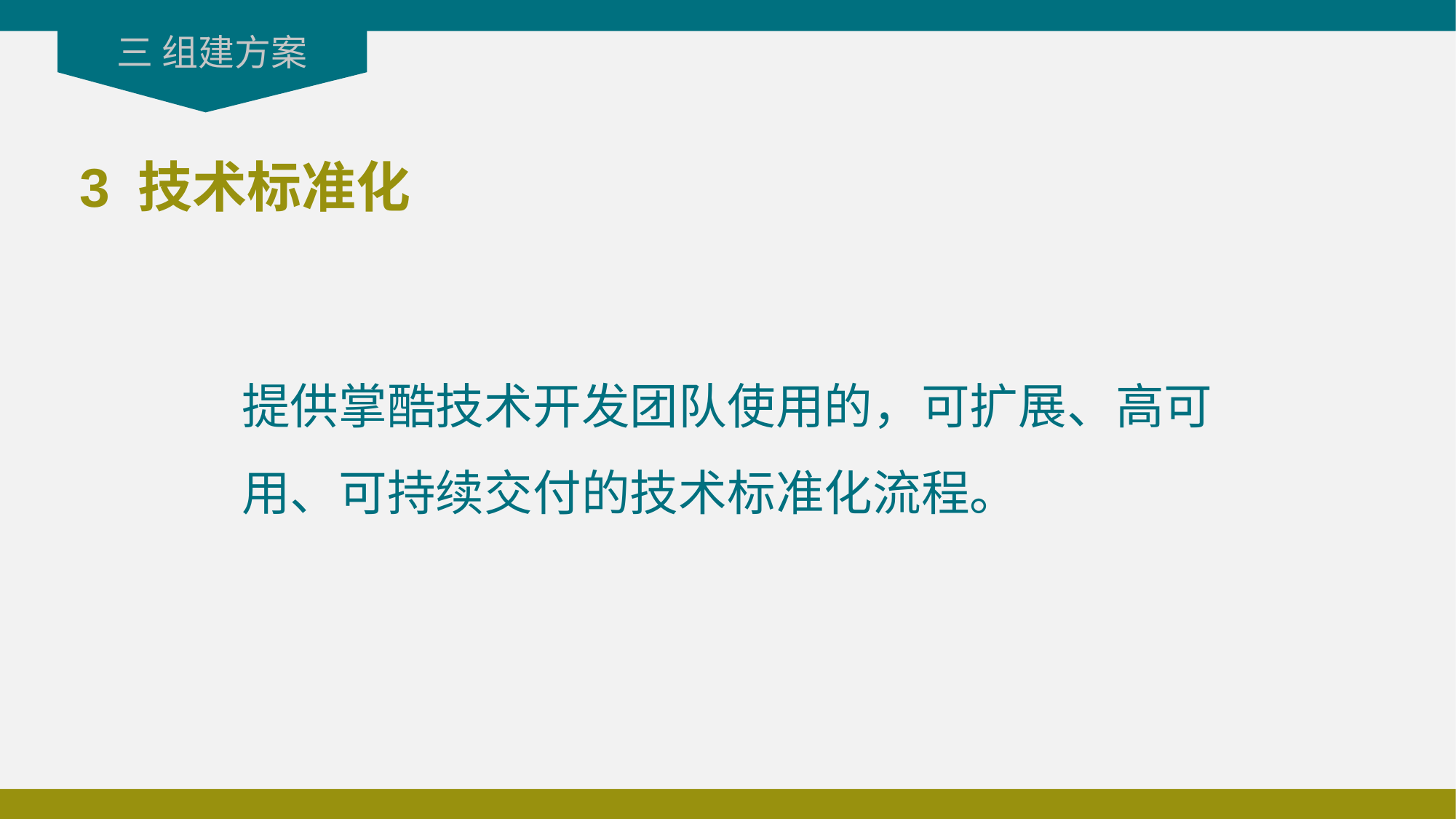

三 组建方案

3 技术标准化
提供掌酷技术开发团队使用的，可扩展、高可用、可持续交付的技术标准化流程。